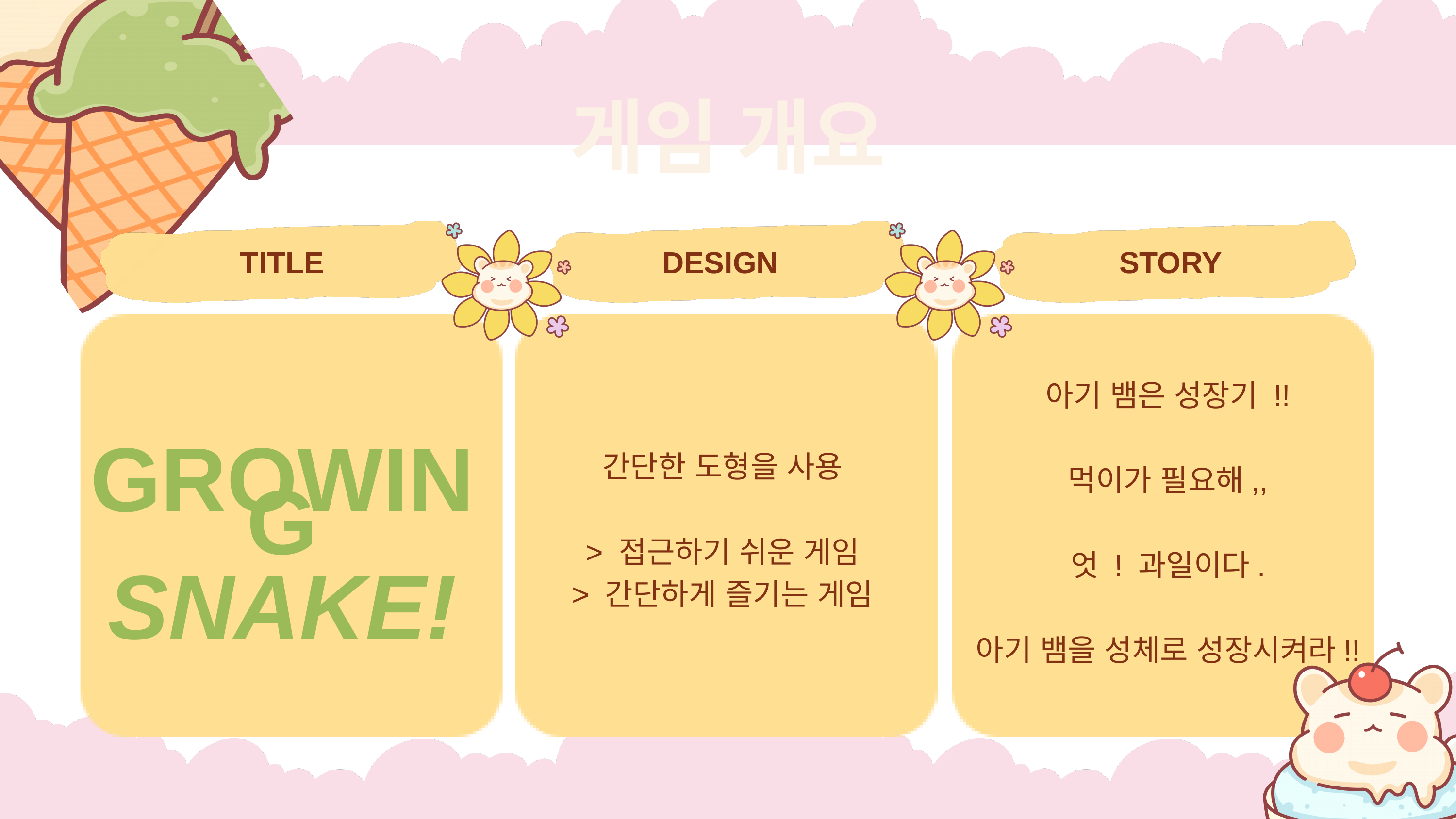

게임 개요

TITLE
DESIGN
STORY

아기 뱀은 성장기 !!

먹이가 필요해,,

엇 ! 과일이다.

아기 뱀을 성체로 성장시켜라!!
간단한 도형을 사용

> 접근하기 쉬운 게임
> 간단하게 즐기는 게임
GROWING
              SNAKE!